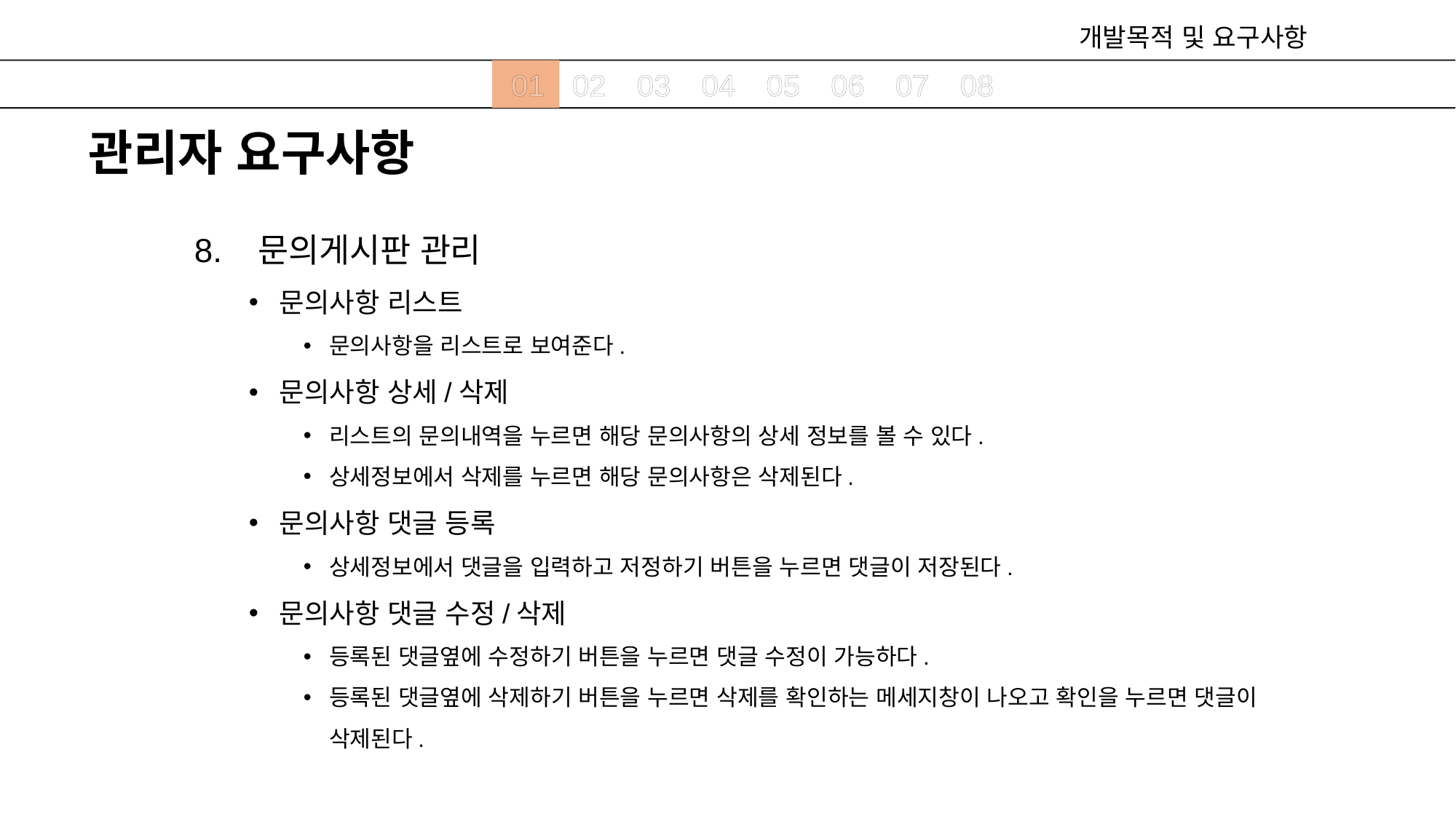

개발목적 및 요구사항

01
02
03
04
05
06
07
08
관리자 요구사항
8.   문의게시판 관리
문의사항 리스트
문의사항을 리스트로 보여준다.
문의사항 상세/삭제
리스트의 문의내역을 누르면 해당 문의사항의 상세 정보를 볼 수 있다.
상세정보에서 삭제를 누르면 해당 문의사항은 삭제된다.
문의사항 댓글 등록
상세정보에서 댓글을 입력하고 저정하기 버튼을 누르면 댓글이 저장된다.
문의사항 댓글 수정/삭제
등록된 댓글옆에 수정하기 버튼을 누르면 댓글 수정이 가능하다.
등록된 댓글옆에 삭제하기 버튼을 누르면 삭제를 확인하는 메세지창이 나오고 확인을 누르면 댓글이 삭제된다.